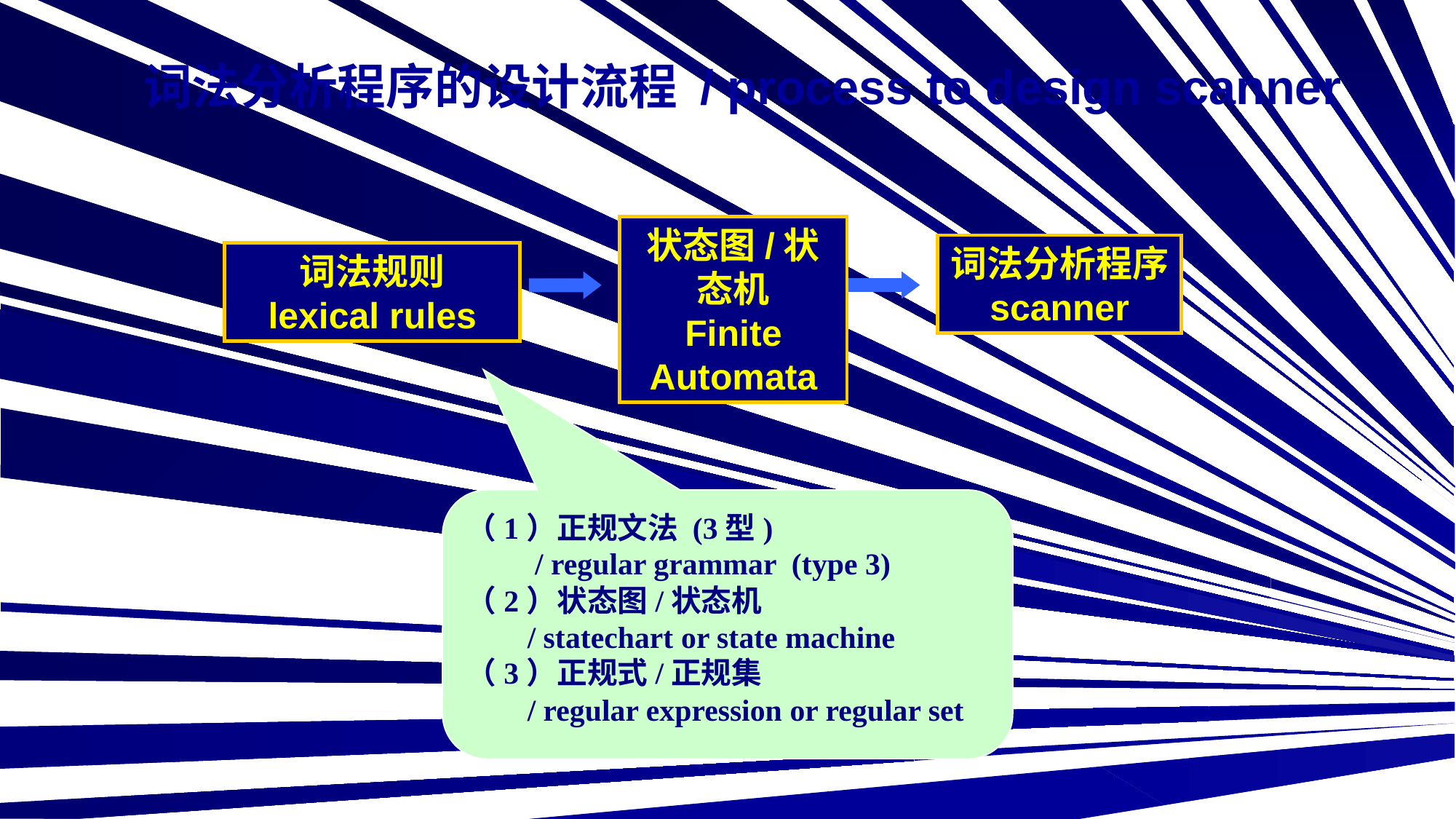

# 词法分析程序的设计流程 / process to design scanner
状态图/状态机
Finite Automata
词法分析程序
scanner
词法规则
lexical rules

（1）正规文法 (3型)
         / regular grammar  (type 3)
（2）状态图/状态机
        / statechart or state machine
（3）正规式/正规集
        / regular expression or regular set
4